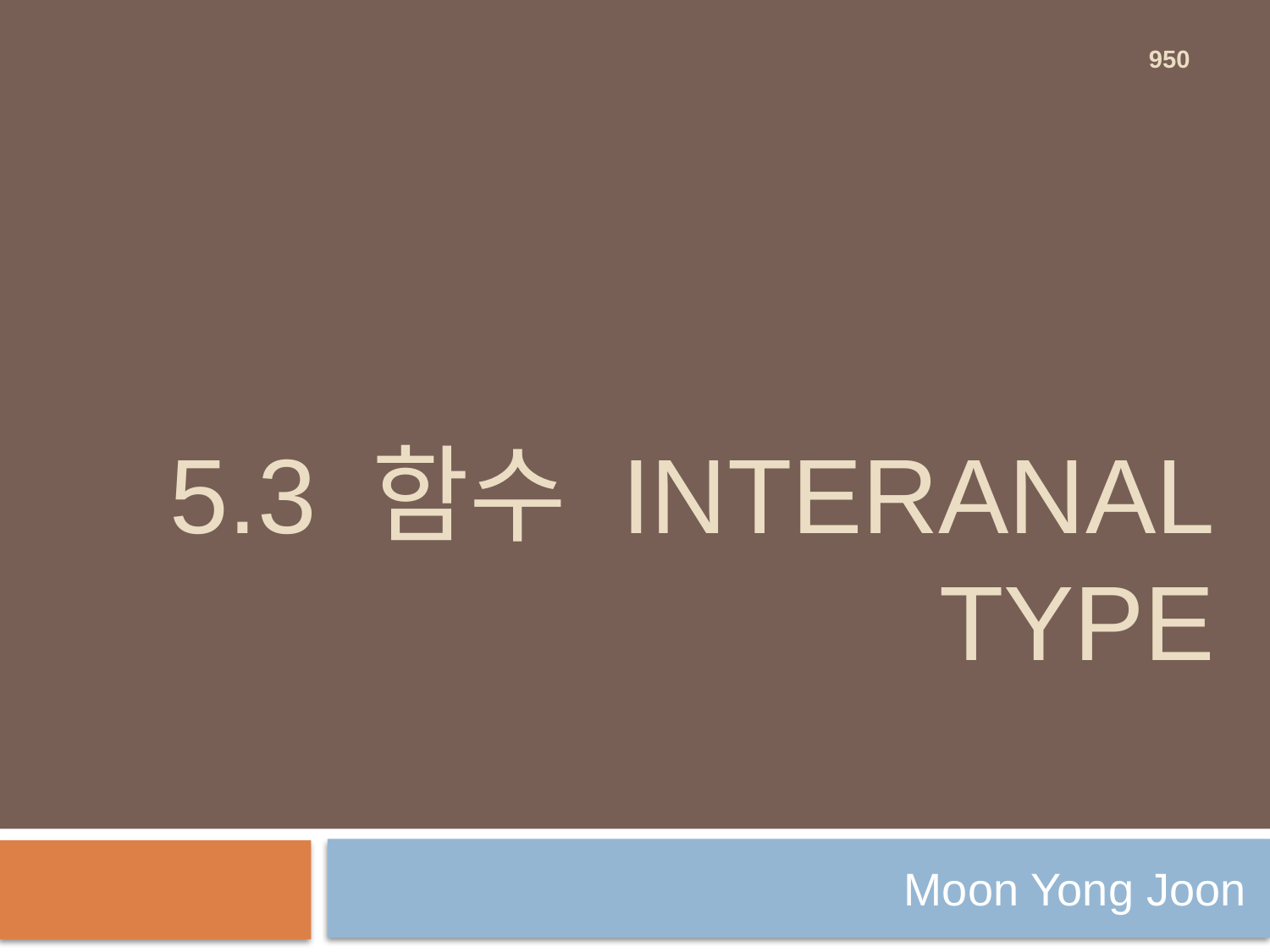

950
# 5.3 함수 InteranAl type
Moon Yong Joon